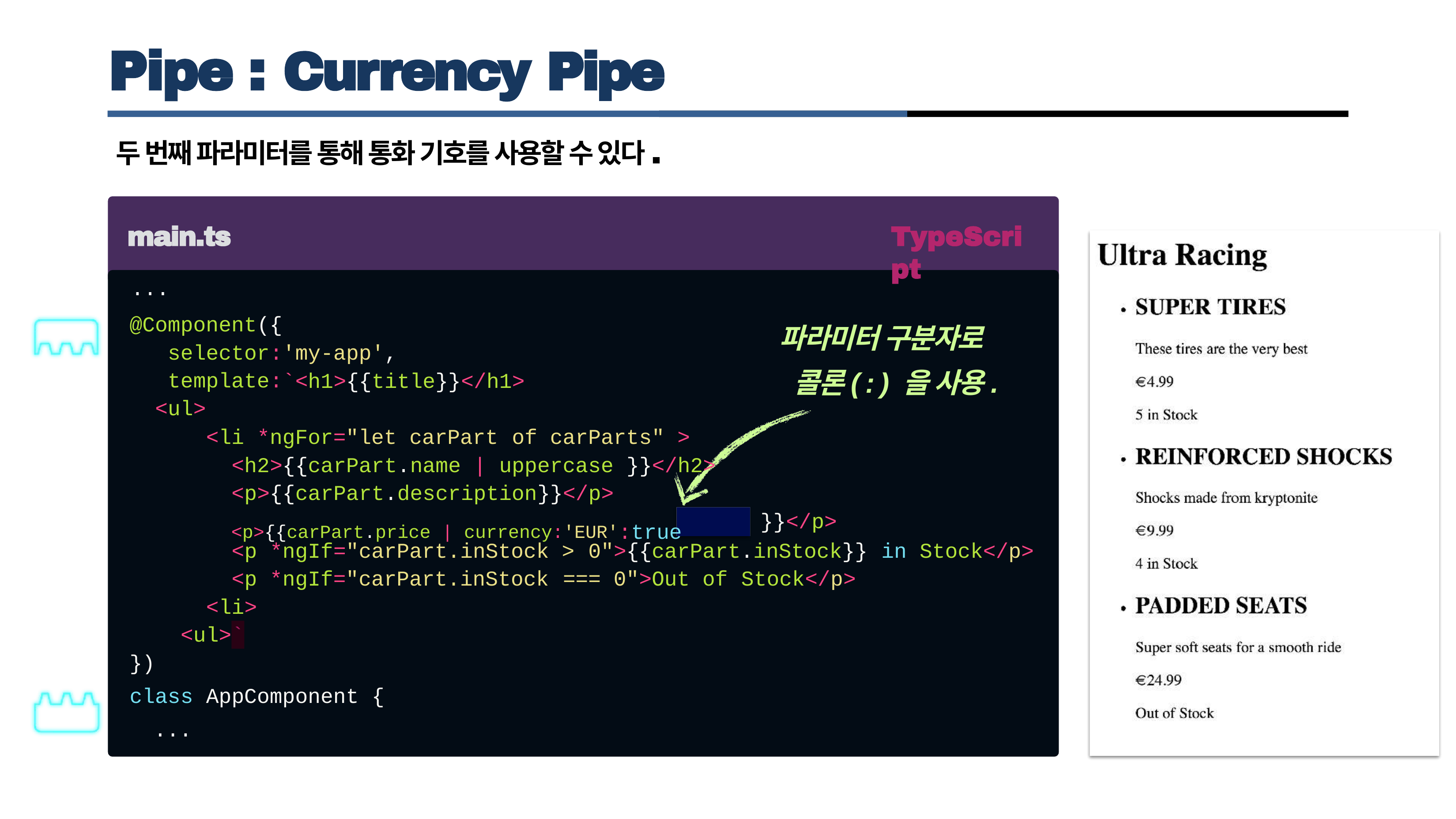

# Pipe : Currency Pipe
두 번째 파라미터를 통해 통화 기호를 사용할 수 있다.

main.ts
...
@Component({  selector:  template:
<ul>
TypeScript

파라미터 구분자로
 콜론( : ) 을 사용.

'my-app',
`<h1>{{title}}</h1>

<li *ngFor="let carPart
of carParts" >
<h2>{{carPart.name |
uppercase }}</h2>
<p>{{carPart.description}}</p>
<p>{{carPart.price | currency:'EUR':true

}}</p>
<p *ngIf="carPart.inStock >
<p *ngIf="carPart.inStock
<li>
0">{{carPart.inStock}}
in Stock</p>
=== 0">Out of
Stock</p>

<ul>`
})
class AppComponent {
...